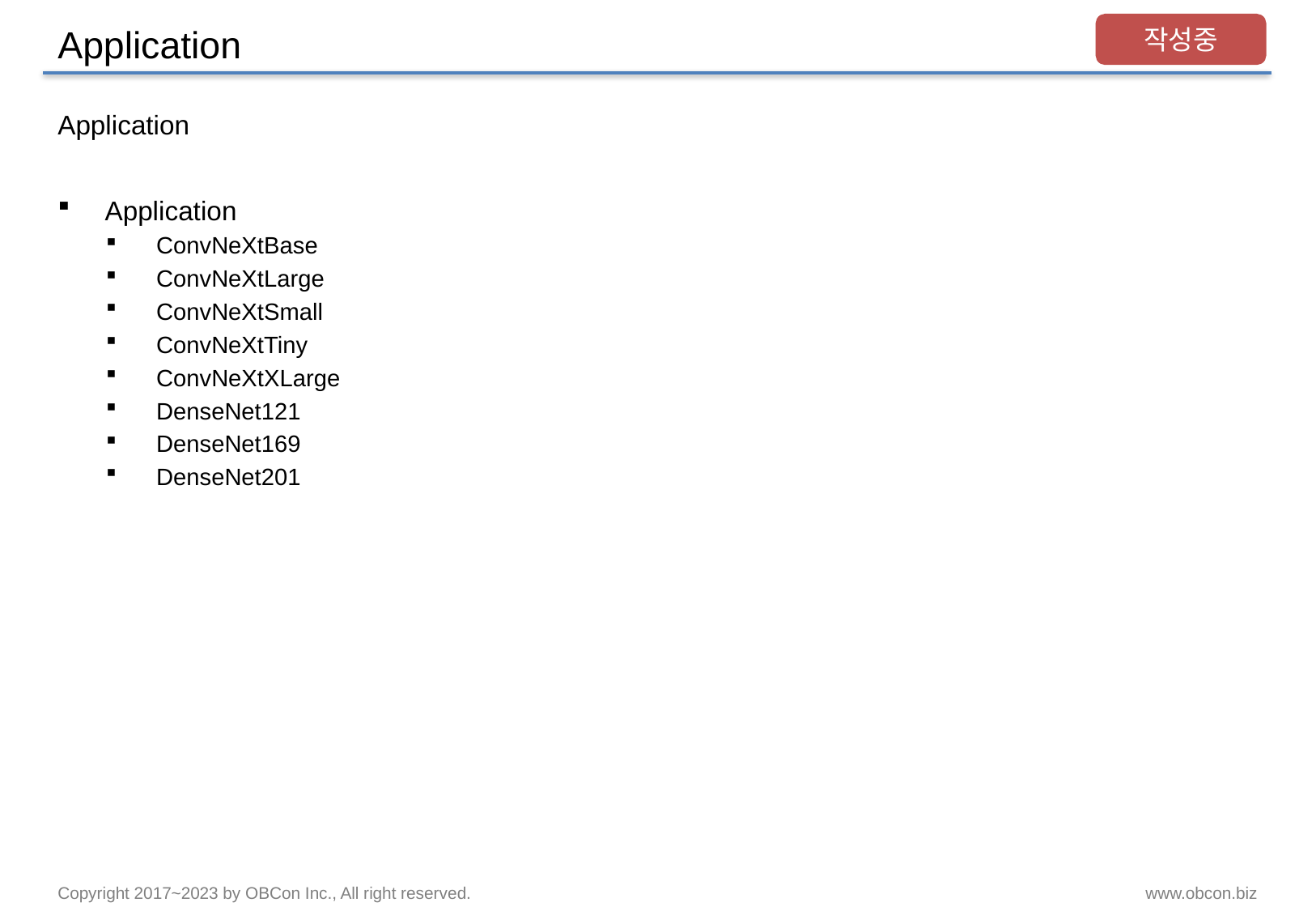

# Application
작성중
Application
Application
ConvNeXtBase
ConvNeXtLarge
ConvNeXtSmall
ConvNeXtTiny
ConvNeXtXLarge
DenseNet121
DenseNet169
DenseNet201